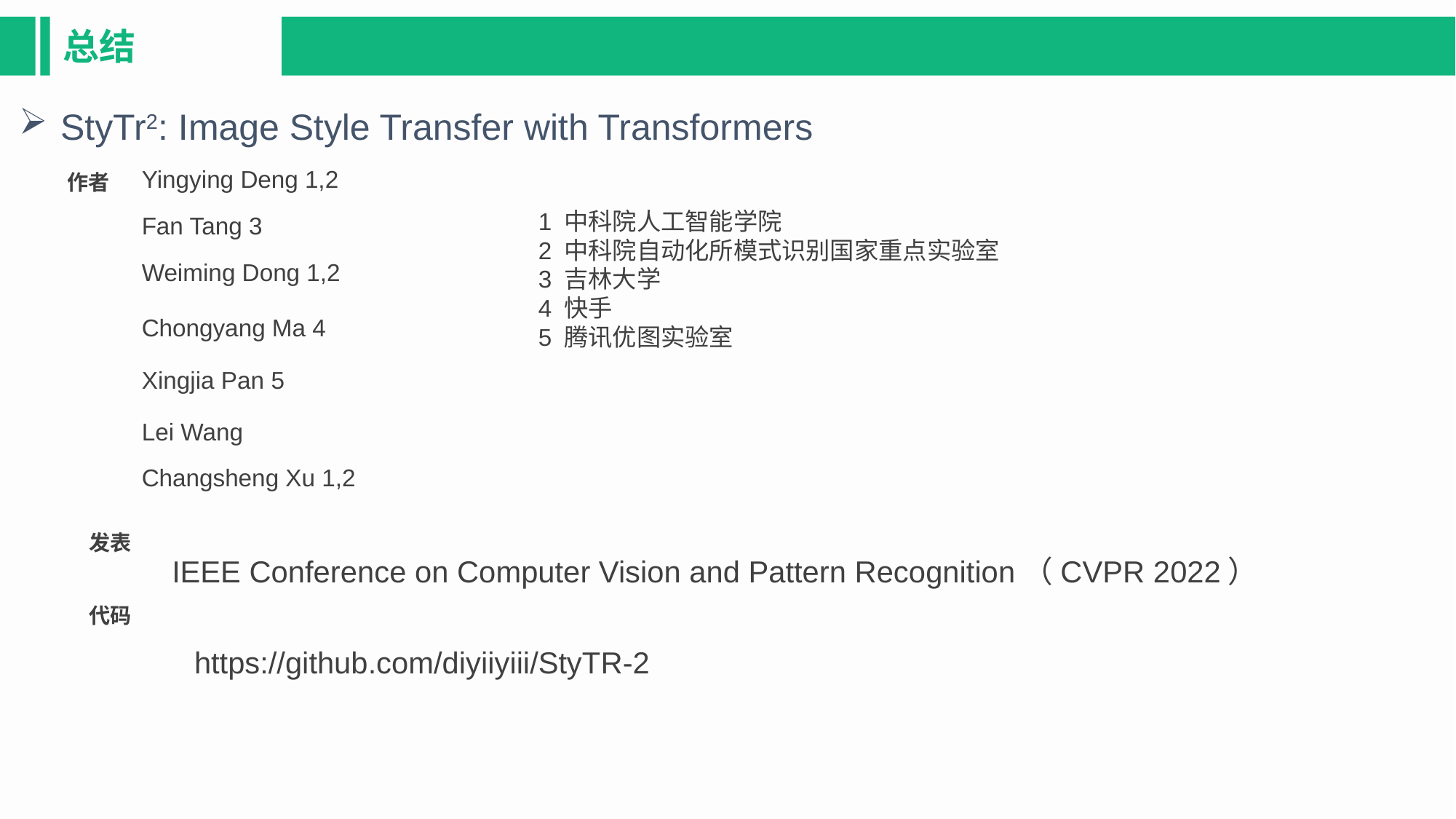

总结
StyTr2: Image Style Transfer with Transformers
作者
Yingying Deng 1,2
1 中科院人工智能学院
2 中科院自动化所模式识别国家重点实验室
3 吉林大学
4 快手
5 腾讯优图实验室
Fan Tang 3
Weiming Dong 1,2
Chongyang Ma 4
Xingjia Pan 5
Lei Wang
Changsheng Xu 1,2
发表
IEEE Conference on Computer Vision and Pattern Recognition（CVPR 2022）
代码
https://github.com/diyiiyiii/StyTR-2